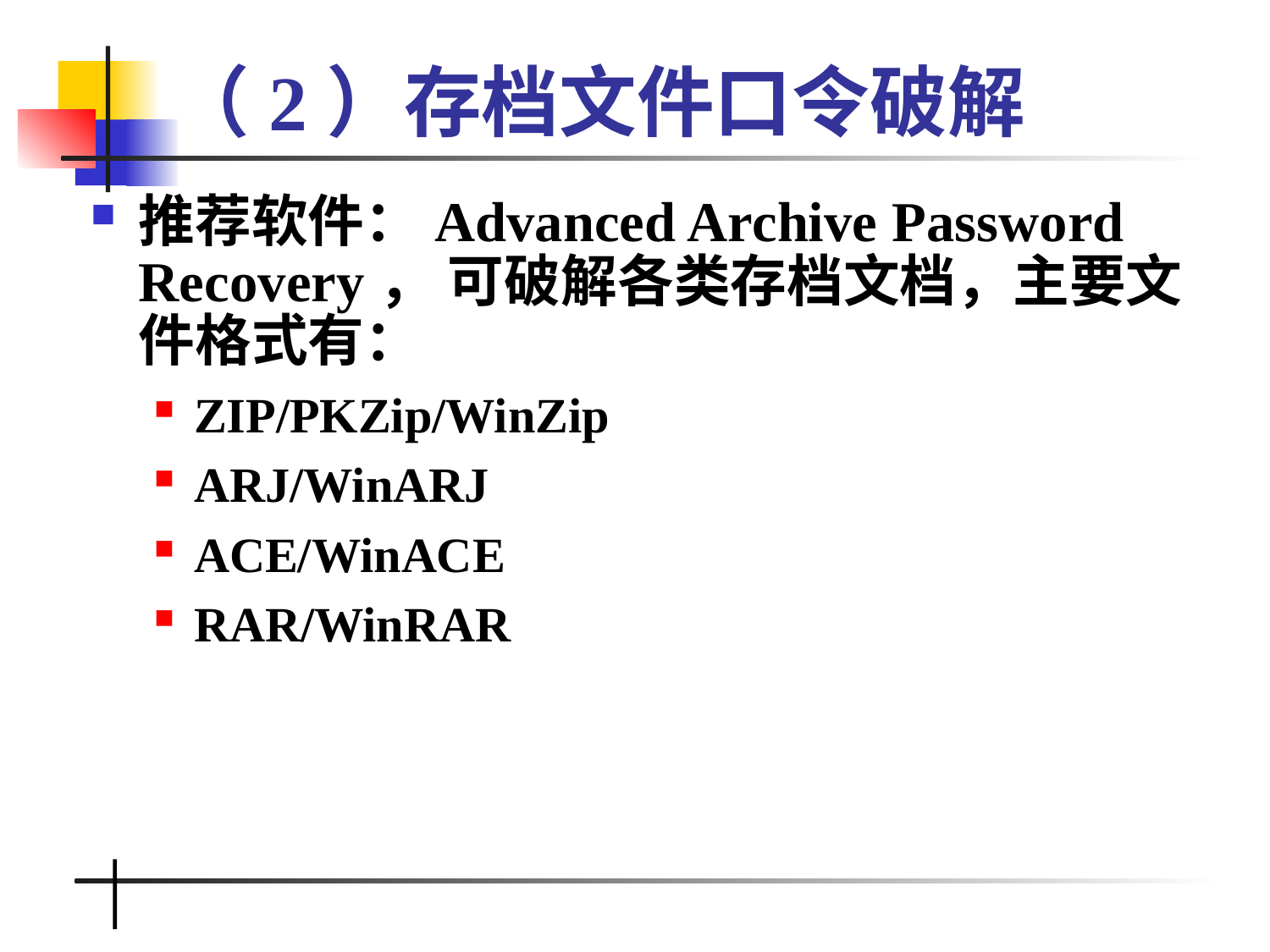

# （2）存档文件口令破解
推荐软件：Advanced Archive Password Recovery， 可破解各类存档文档，主要文件格式有：
ZIP/PKZip/WinZip
ARJ/WinARJ
ACE/WinACE
RAR/WinRAR